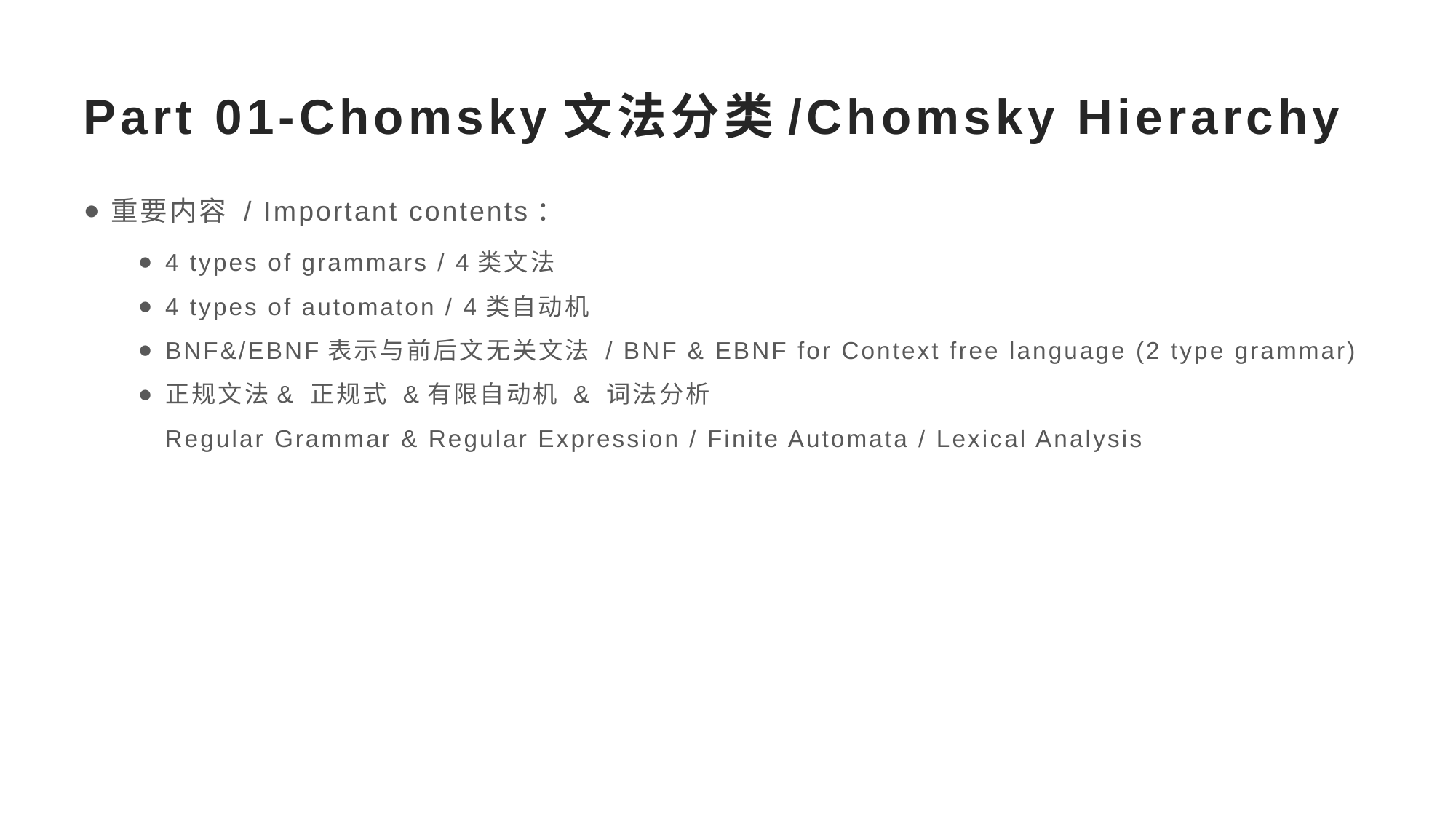

# Part 01-Chomsky文法分类/Chomsky Hierarchy
重要内容 / Important contents：
4 types of grammars / 4类文法
4 types of automaton / 4类自动机
BNF&/EBNF表示与前后文无关文法 / BNF & EBNF for Context free language (2 type grammar)
正规文法& 正规式 &有限自动机 & 词法分析
   Regular Grammar & Regular Expression / Finite Automata / Lexical Analysis
3